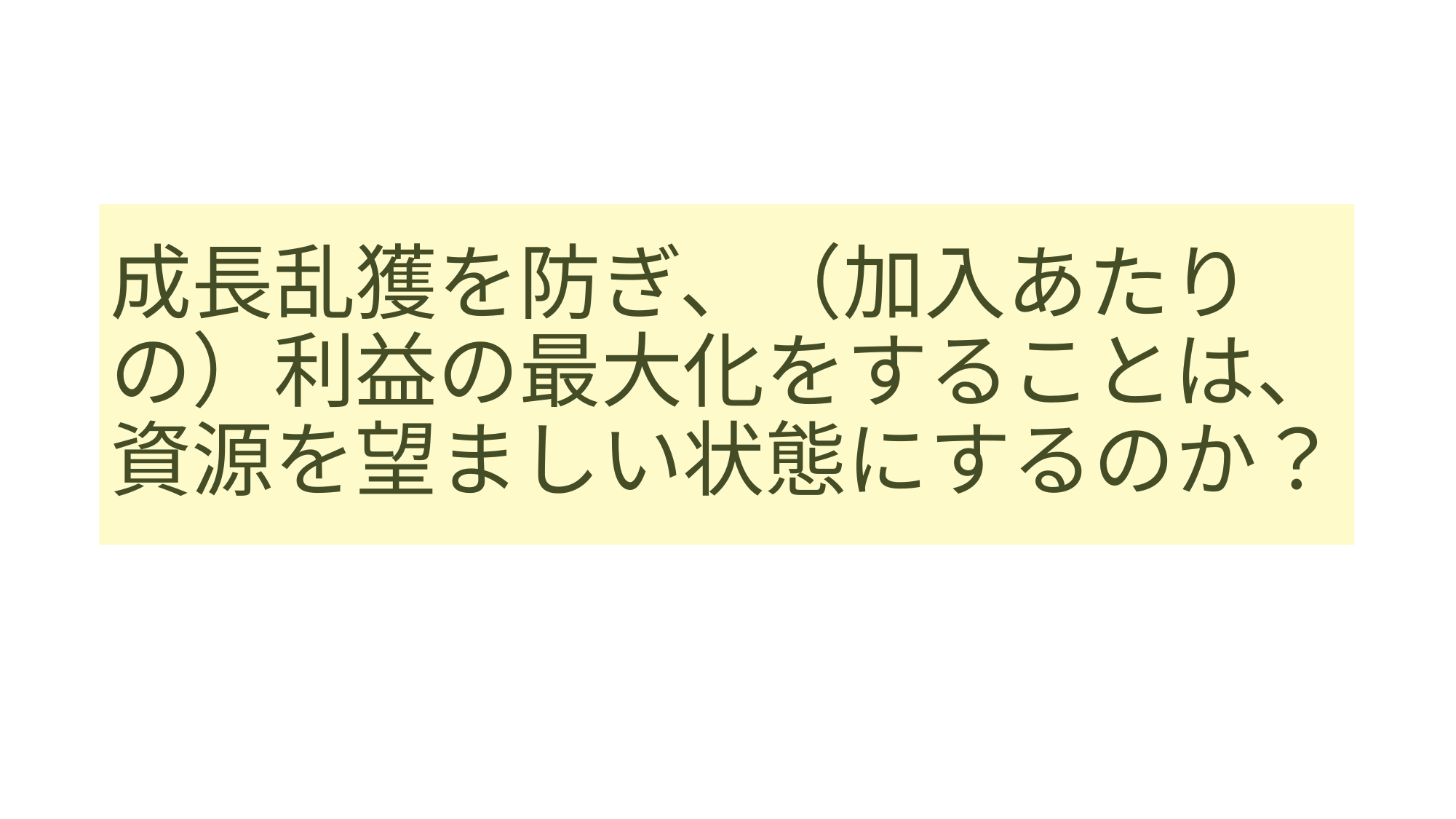

# 成長乱獲を防ぎ、（加入あたりの）利益の最大化をすることは、資源を望ましい状態にするのか？